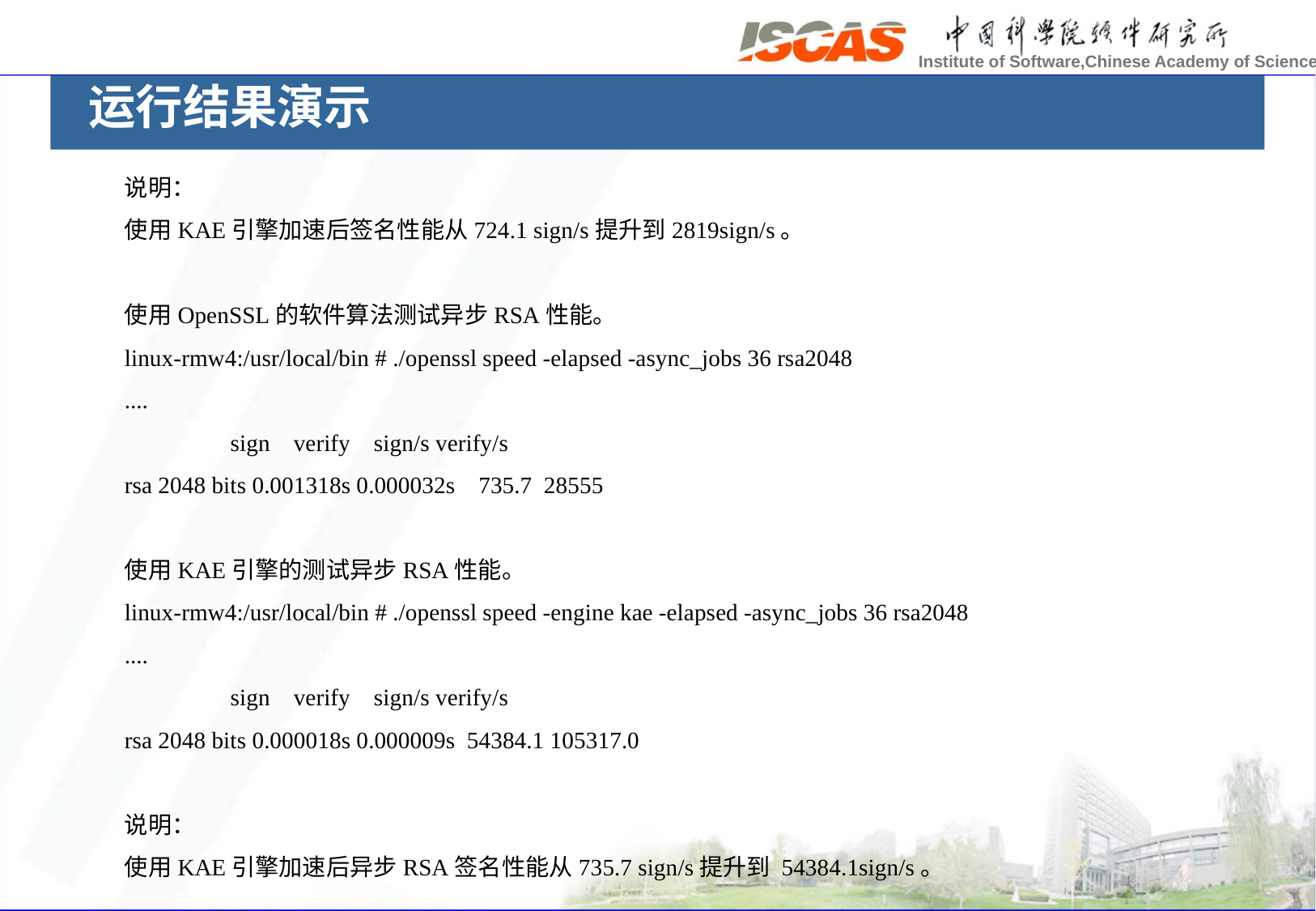

运行结果演示
说明：
使用KAE引擎加速后签名性能从724.1 sign/s提升到2819sign/s。

使用OpenSSL的软件算法测试异步RSA性能。
linux-rmw4:/usr/local/bin # ./openssl speed -elapsed -async_jobs 36 rsa2048
....
                  sign    verify    sign/s verify/s
rsa 2048 bits 0.001318s 0.000032s    735.7  28555

使用KAE引擎的测试异步RSA性能。
linux-rmw4:/usr/local/bin # ./openssl speed -engine kae -elapsed -async_jobs 36 rsa2048
....
                  sign    verify    sign/s verify/s
rsa 2048 bits 0.000018s 0.000009s  54384.1 105317.0

说明：
使用KAE引擎加速后异步RSA签名性能从735.7 sign/s提升到 54384.1sign/s。